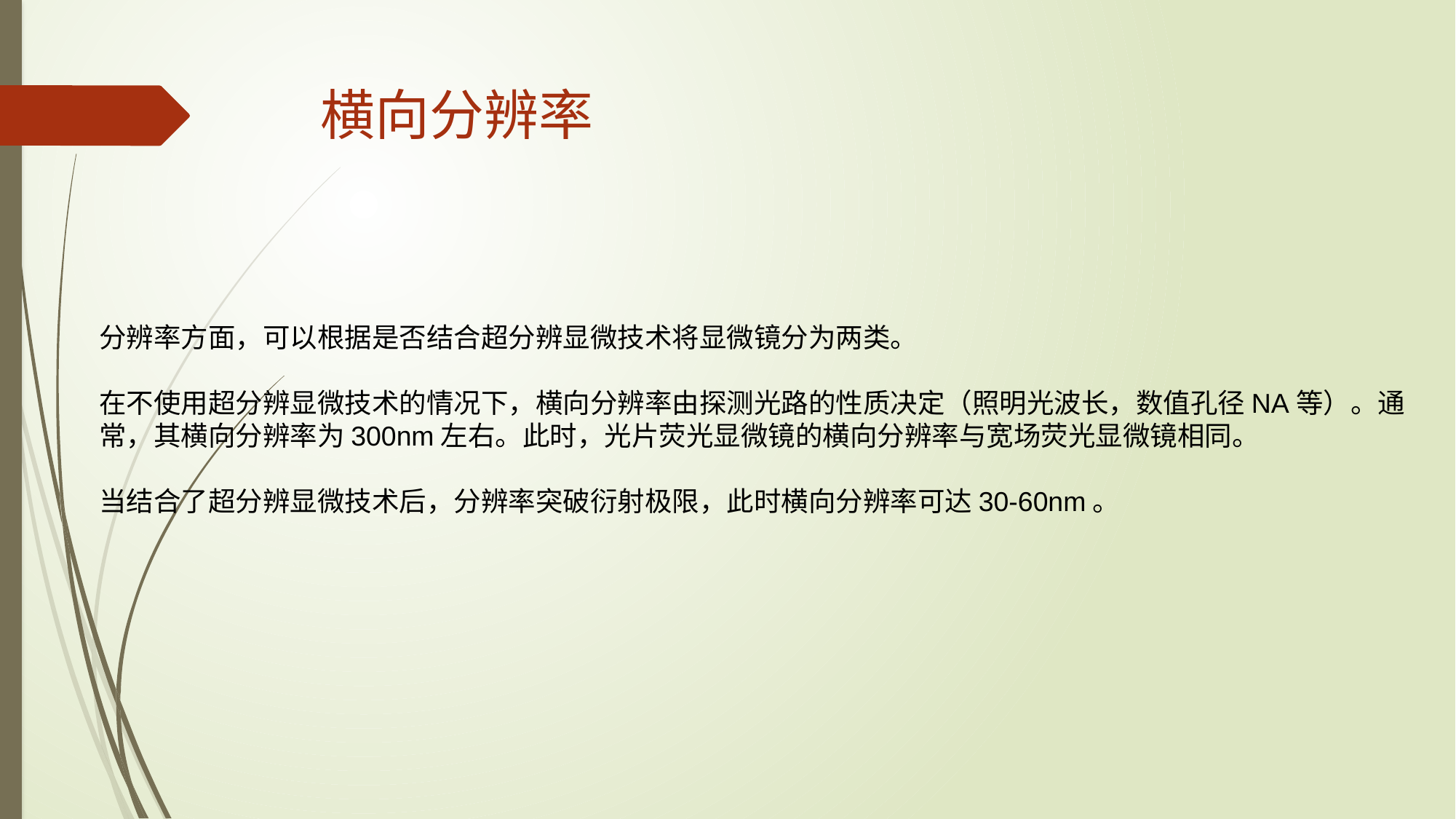

# 横向分辨率
分辨率方面，可以根据是否结合超分辨显微技术将显微镜分为两类。

在不使用超分辨显微技术的情况下，横向分辨率由探测光路的性质决定（照明光波长，数值孔径NA等）。通常，其横向分辨率为300nm左右。此时，光片荧光显微镜的横向分辨率与宽场荧光显微镜相同。

当结合了超分辨显微技术后，分辨率突破衍射极限，此时横向分辨率可达30-60nm。